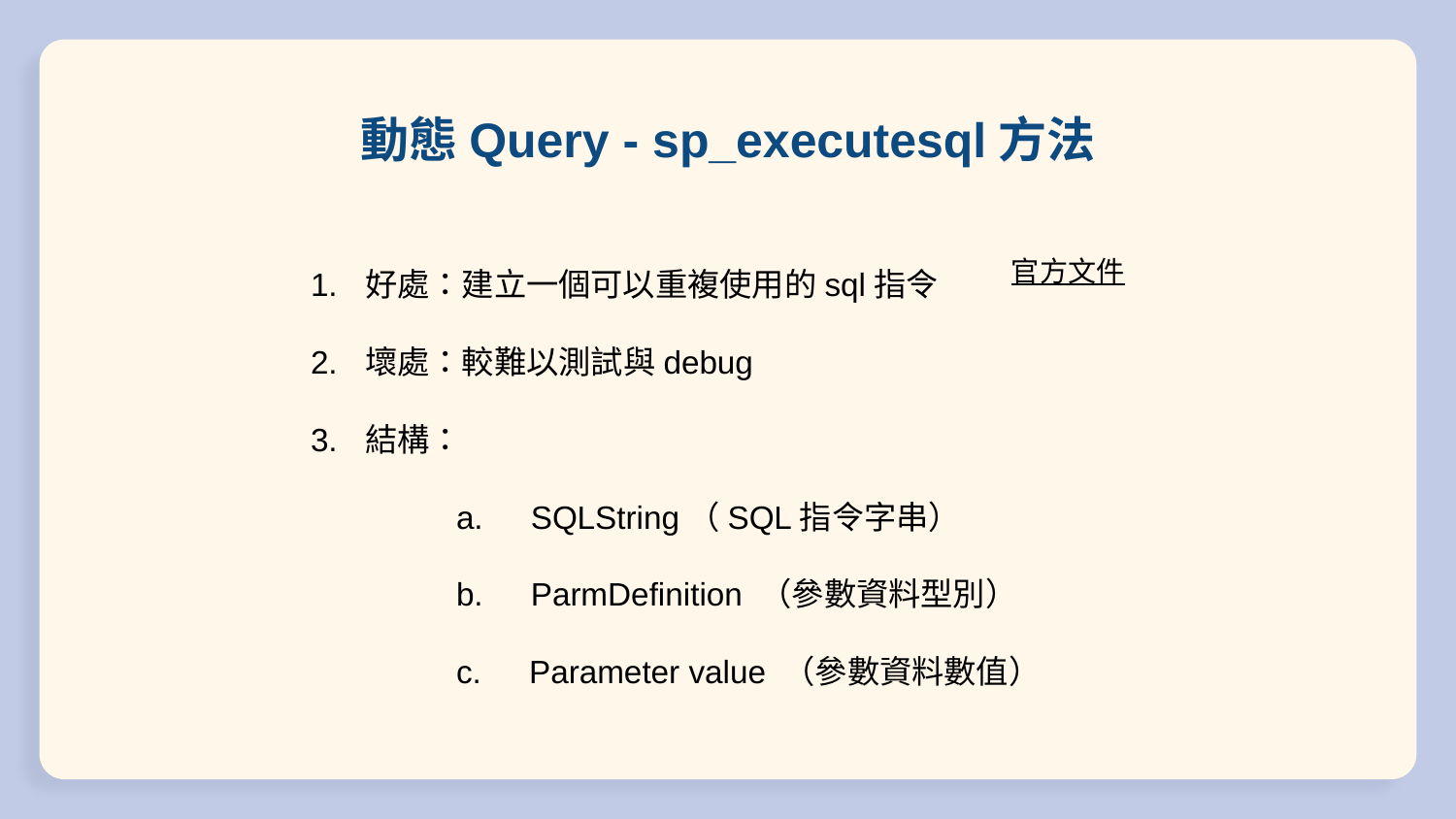

# 動態Query - sp_executesql方法
好處：建立一個可以重複使用的sql指令
壞處：較難以測試與debug
結構：
	a.　SQLString（SQL指令字串）
	b.　ParmDefinition （參數資料型別）
	c.　Parameter value （參數資料數值）
官方文件